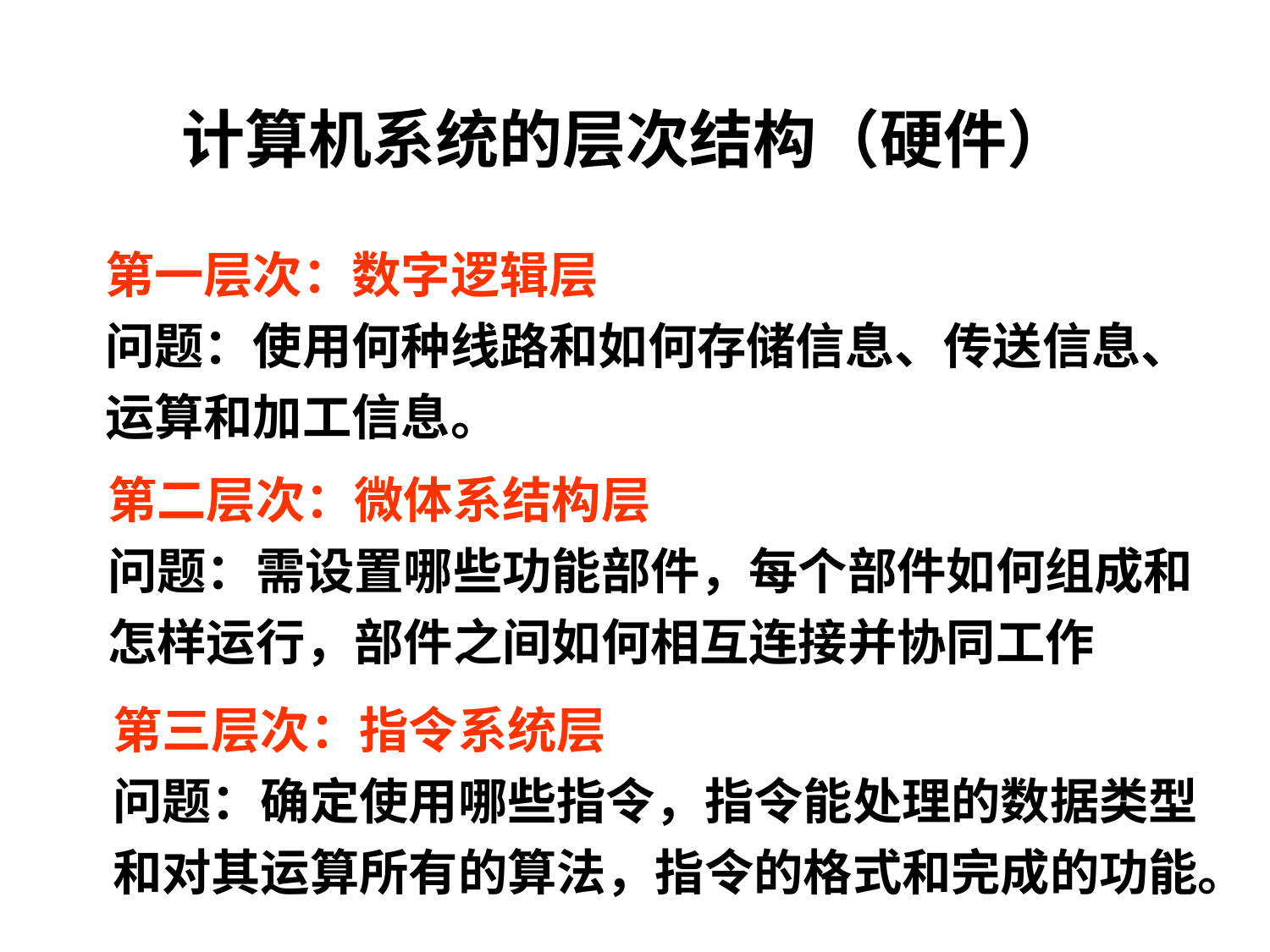

计算机系统的层次结构（硬件）
第一层次：数字逻辑层
问题：使用何种线路和如何存储信息、传送信息、
运算和加工信息。
第二层次：微体系结构层
问题：需设置哪些功能部件，每个部件如何组成和
怎样运行，部件之间如何相互连接并协同工作
第三层次：指令系统层
问题：确定使用哪些指令，指令能处理的数据类型
和对其运算所有的算法，指令的格式和完成的功能。